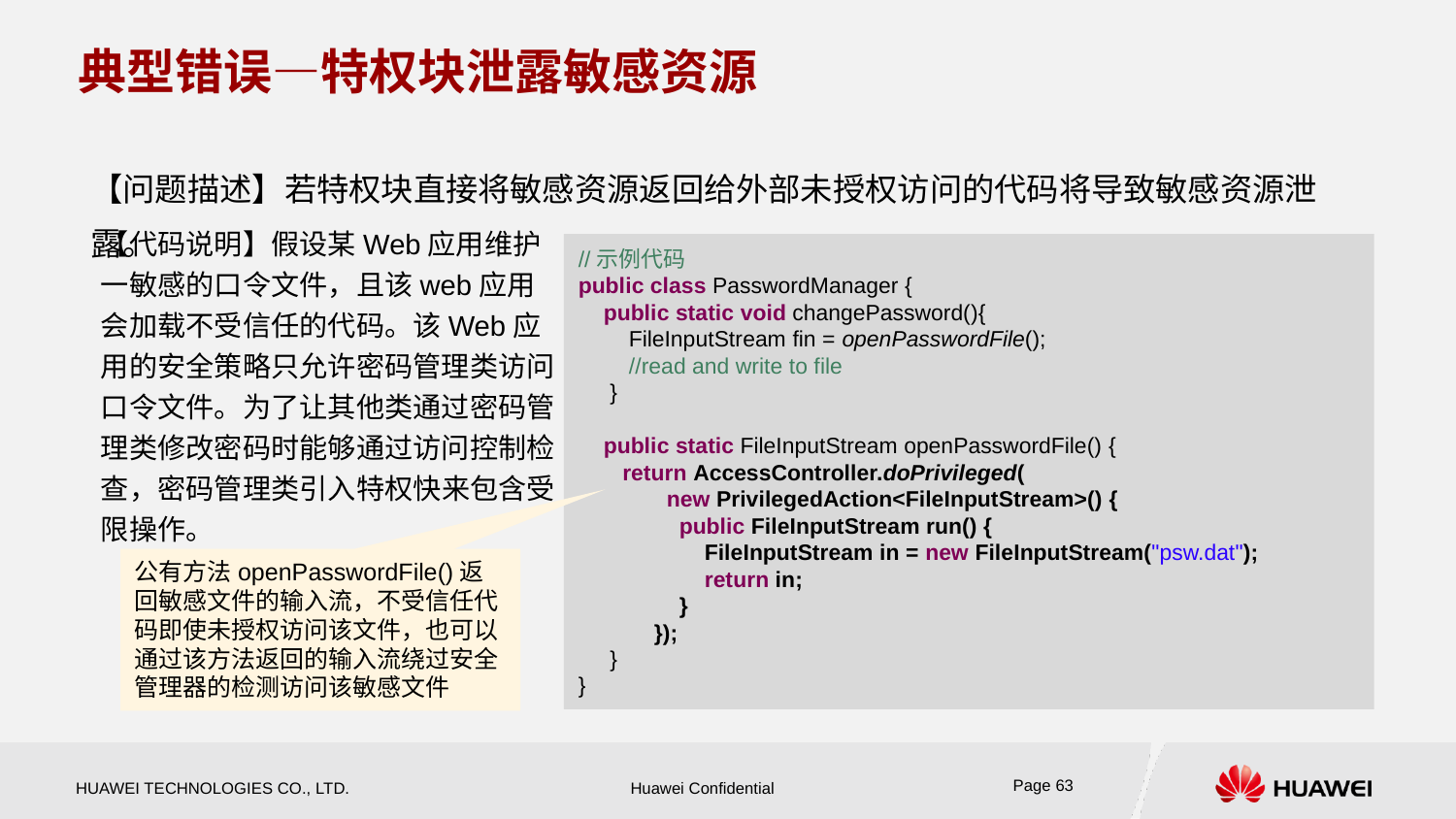

# 典型错误—特权块泄露敏感资源
【问题描述】若特权块直接将敏感资源返回给外部未授权访问的代码将导致敏感资源泄露。
【代码说明】假设某Web应用维护一敏感的口令文件，且该web应用会加载不受信任的代码。该Web应用的安全策略只允许密码管理类访问口令文件。为了让其他类通过密码管理类修改密码时能够通过访问控制检查，密码管理类引入特权快来包含受限操作。
//示例代码
public class PasswordManager {
    public static void changePassword(){
        FileInputStream fin = openPasswordFile();
        //read and write to file
     }

    public static FileInputStream openPasswordFile() {
       return AccessController.doPrivileged(
              new PrivilegedAction<FileInputStream>() {
                public FileInputStream run() {
                    FileInputStream in = new FileInputStream("psw.dat");
                    return in;
                }
            });
     }
}
公有方法openPasswordFile()返回敏感文件的输入流，不受信任代码即使未授权访问该文件，也可以通过该方法返回的输入流绕过安全管理器的检测访问该敏感文件